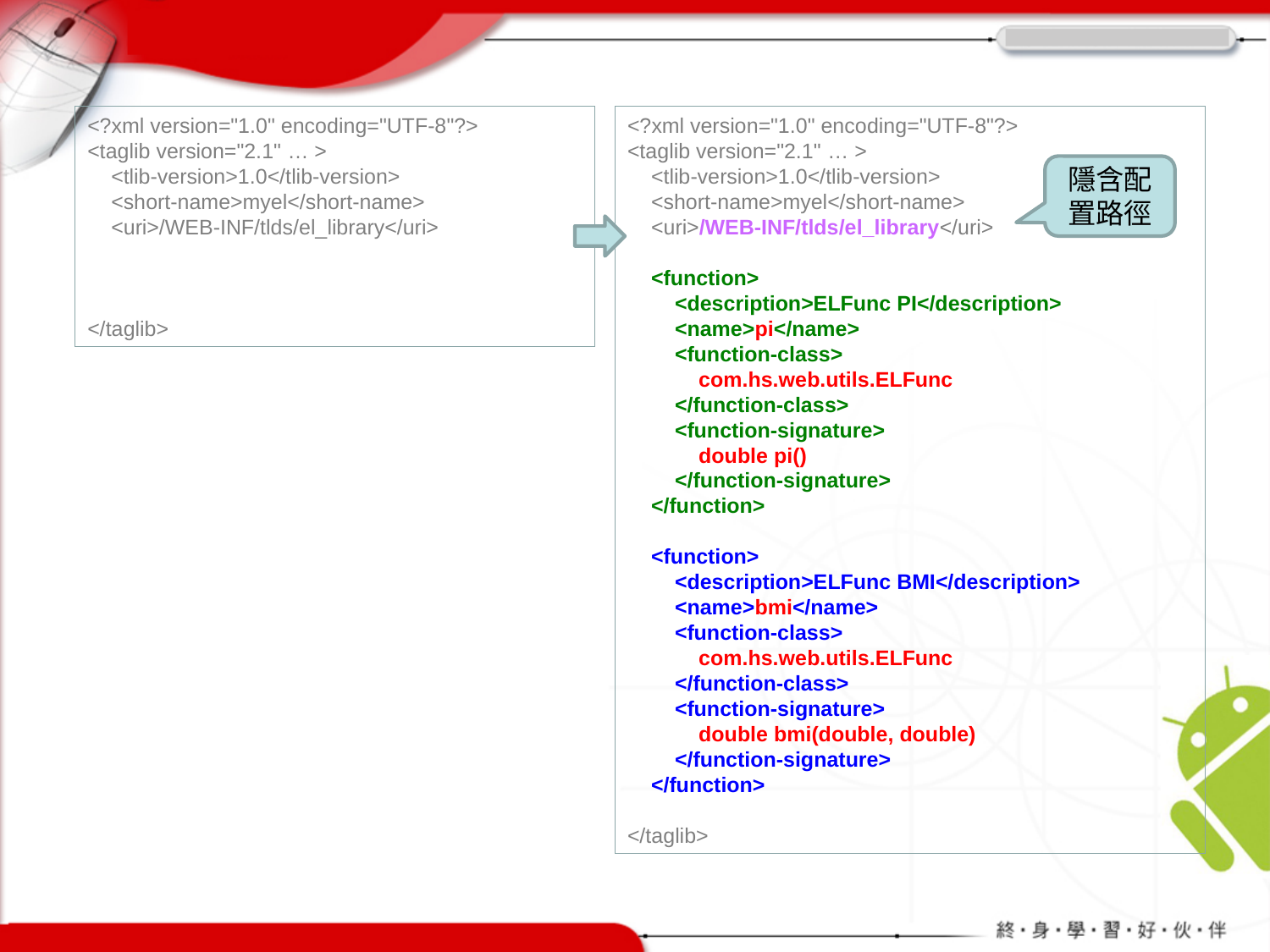

<?xml version="1.0" encoding="UTF-8"?>
<taglib version="2.1" … >
    <tlib-version>1.0</tlib-version>
    <short-name>myel</short-name>
    <uri>/WEB-INF/tlds/el_library</uri>

</taglib>
<?xml version="1.0" encoding="UTF-8"?>
<taglib version="2.1" … >
    <tlib-version>1.0</tlib-version>
    <short-name>myel</short-name>
    <uri>/WEB-INF/tlds/el_library</uri>

    <function>
        <description>ELFunc PI</description>
        <name>pi</name>
        <function-class>
            com.hs.web.utils.ELFunc
        </function-class>
        <function-signature>
            double pi()
        </function-signature>
    </function>

    <function>
        <description>ELFunc BMI</description>
        <name>bmi</name>
        <function-class>
            com.hs.web.utils.ELFunc
        </function-class>
        <function-signature>
            double bmi(double, double)
        </function-signature>
    </function>

</taglib>
隱含配置路徑